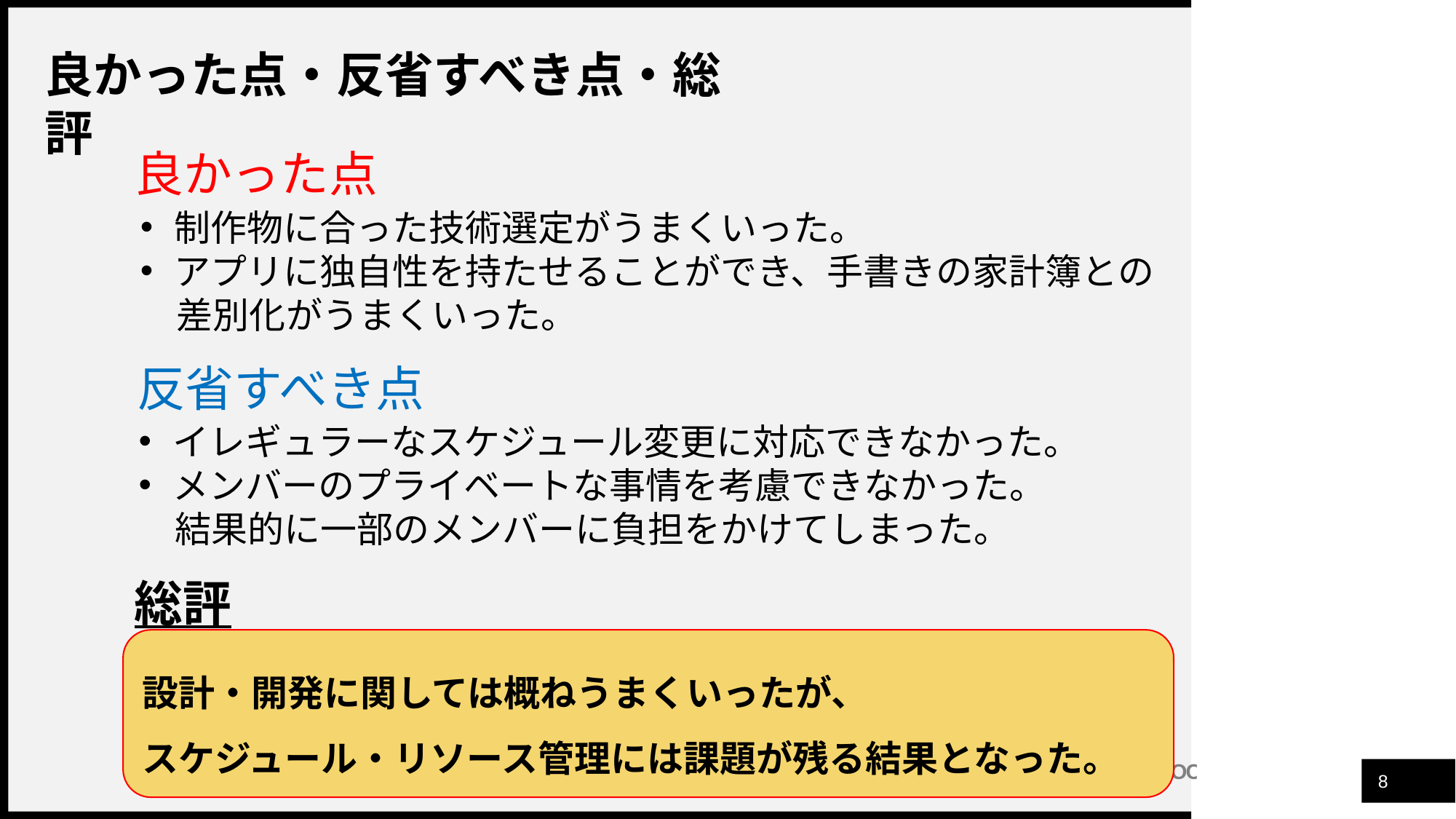

良かった点・反省すべき点・総評
良かった点
制作物に合った技術選定がうまくいった。
アプリに独自性を持たせることができ、手書きの家計簿との
　差別化がうまくいった。
反省すべき点
イレギュラーなスケジュール変更に対応できなかった。
メンバーのプライベートな事情を考慮できなかった。
　結果的に一部のメンバーに負担をかけてしまった。
総評

設計・開発に関しては概ねうまくいったが、
スケジュール・リソース管理には課題が残る結果となった。

8